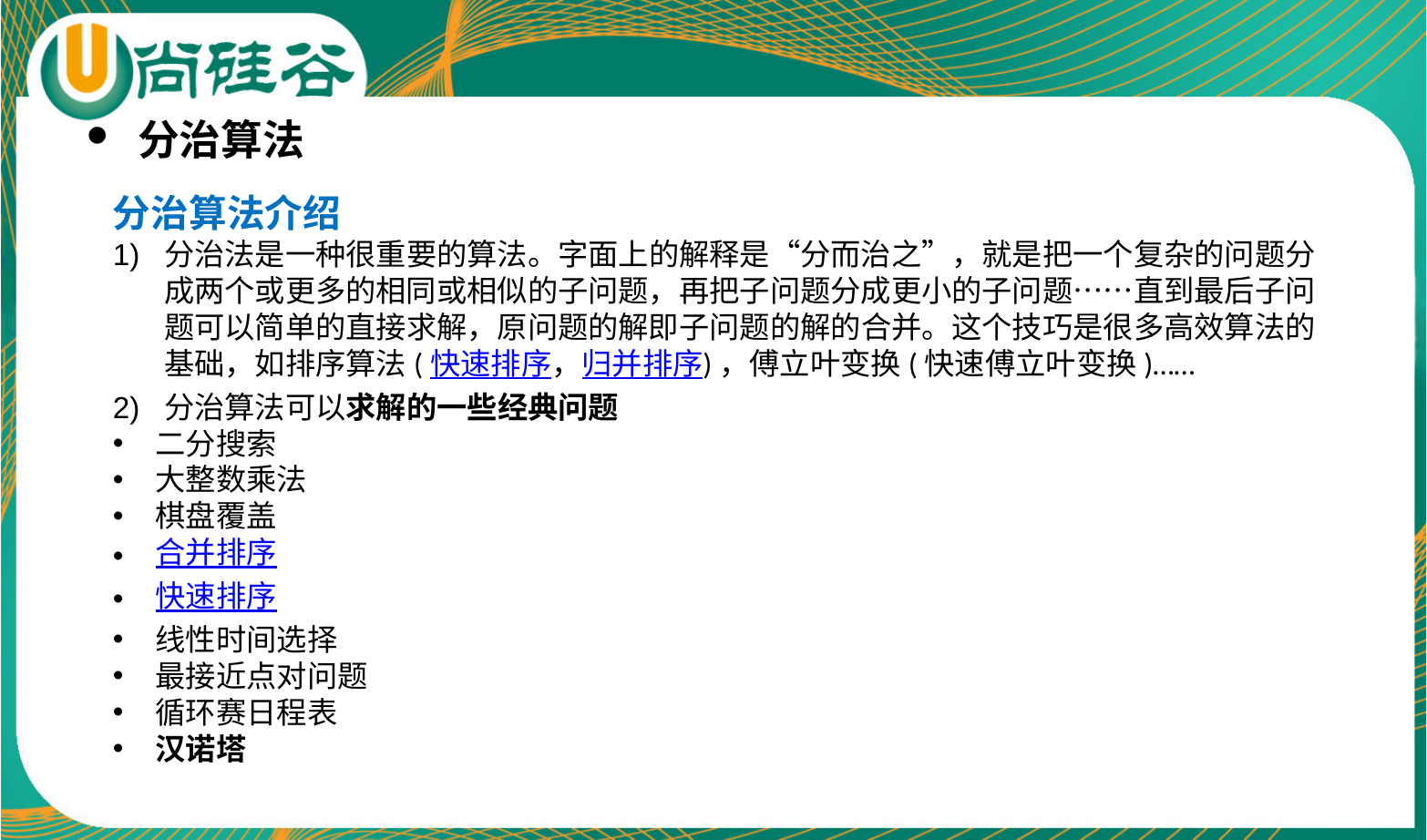

分治算法
分治算法介绍
分治法是一种很重要的算法。字面上的解释是“分而治之”，就是把一个复杂的问题分成两个或更多的相同或相似的子问题，再把子问题分成更小的子问题……直到最后子问题可以简单的直接求解，原问题的解即子问题的解的合并。这个技巧是很多高效算法的基础，如排序算法(快速排序，归并排序)，傅立叶变换(快速傅立叶变换)……
分治算法可以求解的一些经典问题
二分搜索
大整数乘法
棋盘覆盖
合并排序
快速排序
线性时间选择
最接近点对问题
循环赛日程表
汉诺塔